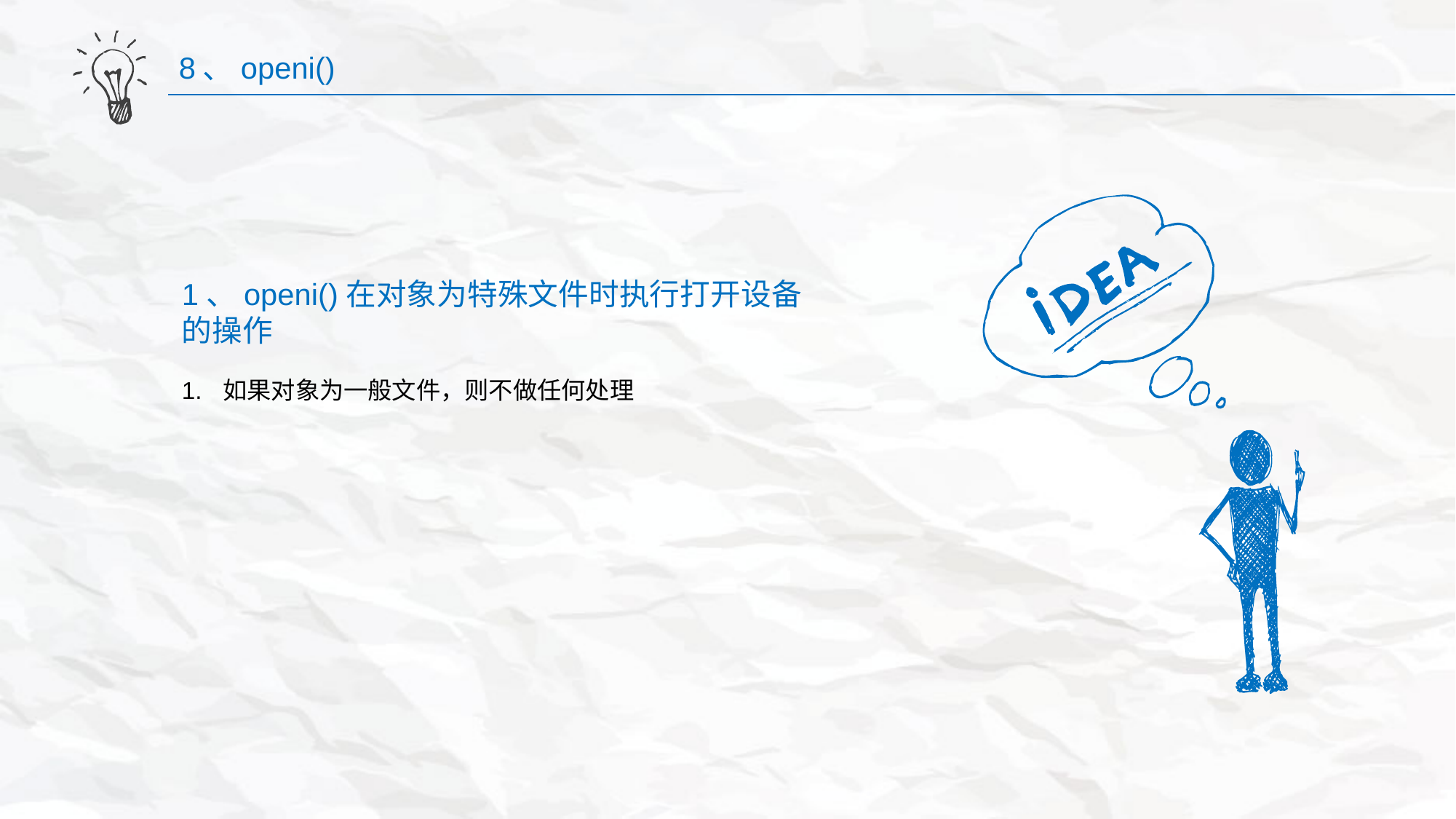

8、openi()

1、openi()在对象为特殊文件时执行打开设备的操作
如果对象为一般文件，则不做任何处理